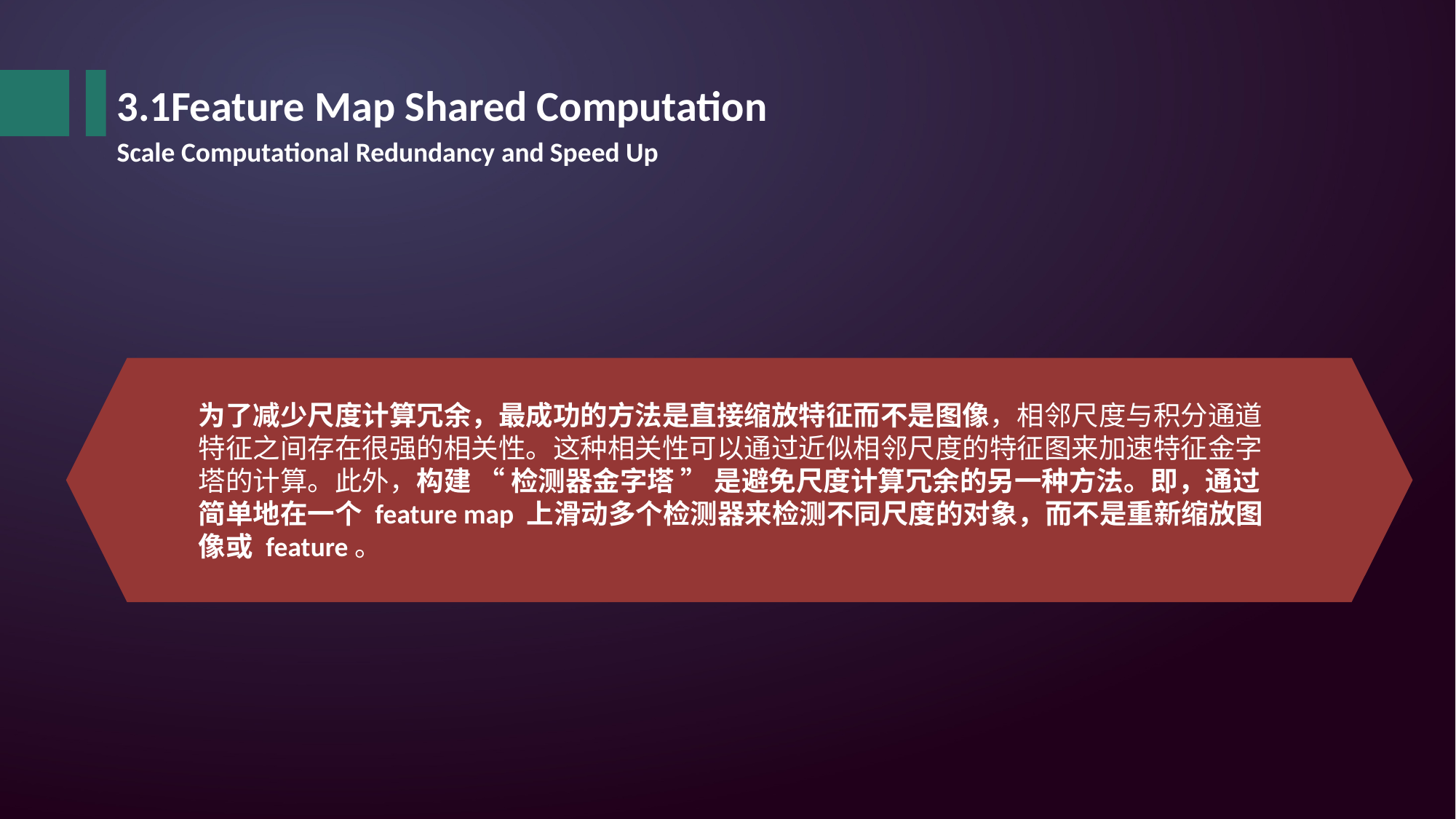

3.1Feature Map Shared Computation
Scale Computational Redundancy and Speed Up
为了减少尺度计算冗余，最成功的方法是直接缩放特征而不是图像，相邻尺度与积分通道特征之间存在很强的相关性。这种相关性可以通过近似相邻尺度的特征图来加速特征金字塔的计算。此外，构建 “ 检测器金字塔 ” 是避免尺度计算冗余的另一种方法。即，通过简单地在一个 feature map 上滑动多个检测器来检测不同尺度的对象，而不是重新缩放图像或 feature。